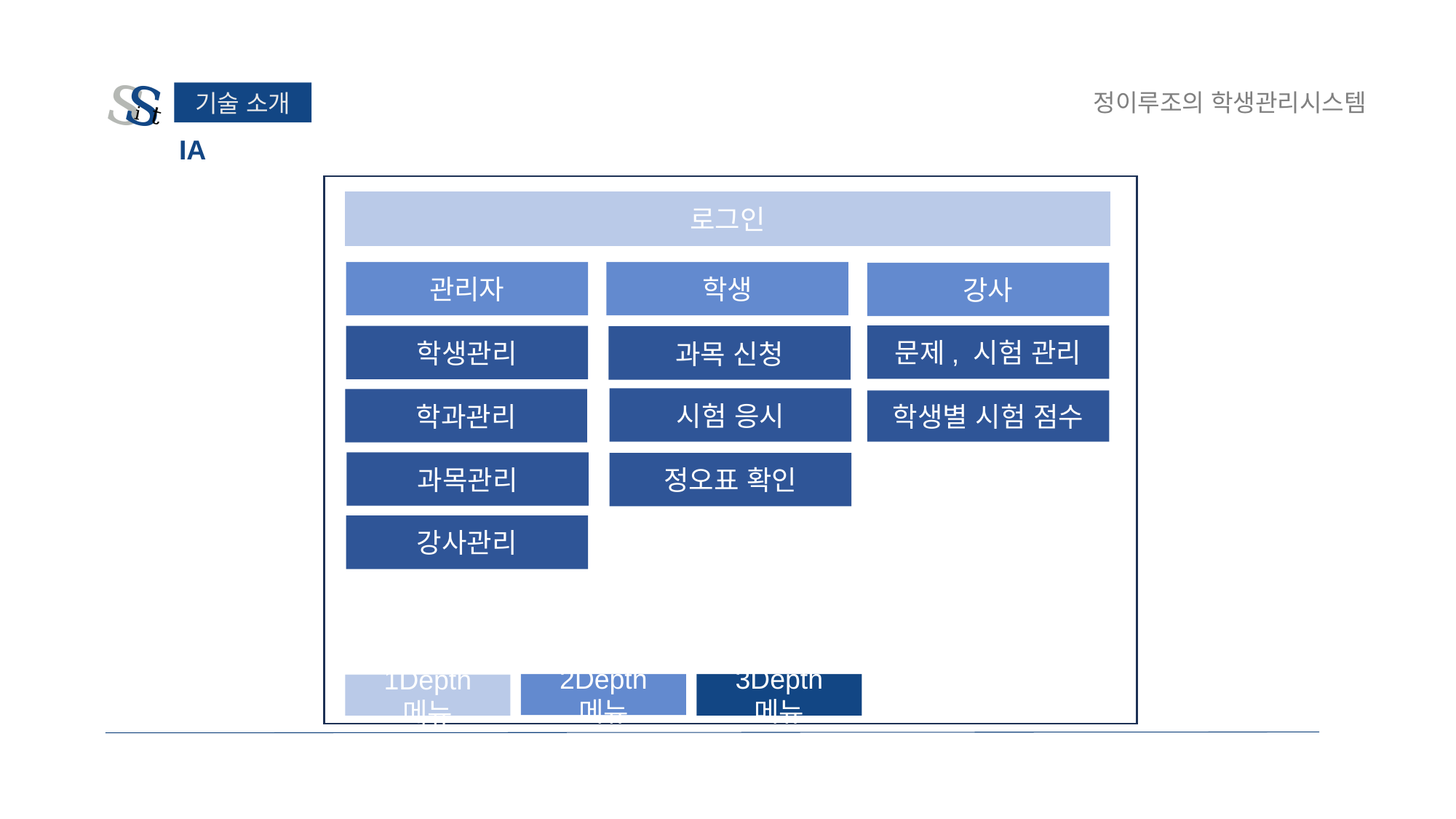

s
s
i
t
정이루조의 학생관리시스템
기술 소개
IA

로그인
학생
관리자
강사
문제, 시험 관리
학생관리
과목 신청
시험 응시
학과관리
학생별 시험 점수
과목관리
정오표 확인
강사관리
2Depth 메뉴
3Depth 메뉴
1Depth 메뉴